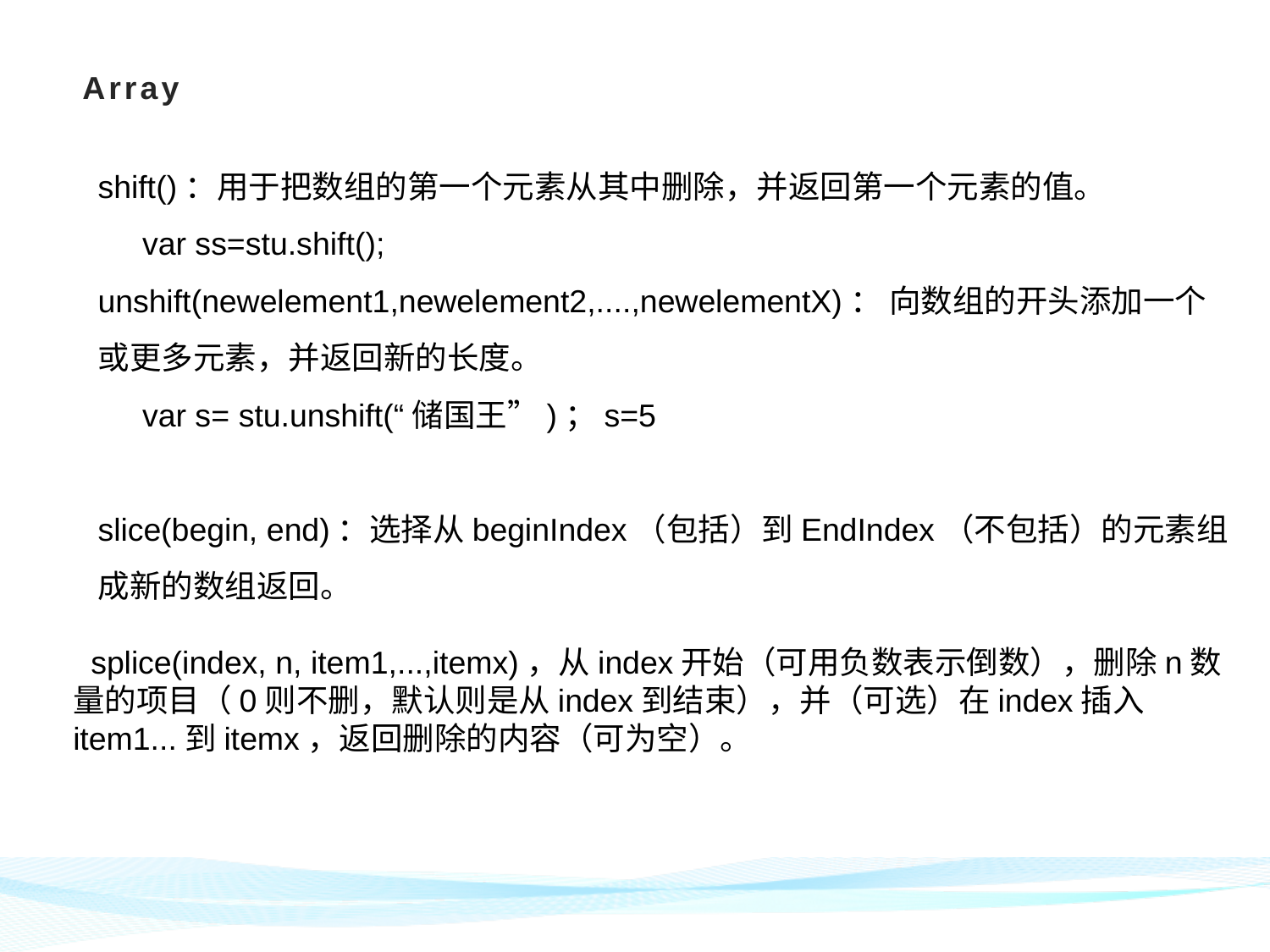

# Array
shift()：用于把数组的第一个元素从其中删除，并返回第一个元素的值。
     var ss=stu.shift();
unshift(newelement1,newelement2,....,newelementX)： 向数组的开头添加一个或更多元素，并返回新的长度。
     var s= stu.unshift(“储国王”)；s=5

slice(begin, end)：选择从beginIndex（包括）到EndIndex（不包括）的元素组成新的数组返回。

  splice(index, n, item1,...,itemx)，从index开始（可用负数表示倒数），删除n数量的项目（0则不删，默认则是从index到结束），并（可选）在index插入item1...到itemx，返回删除的内容（可为空）。